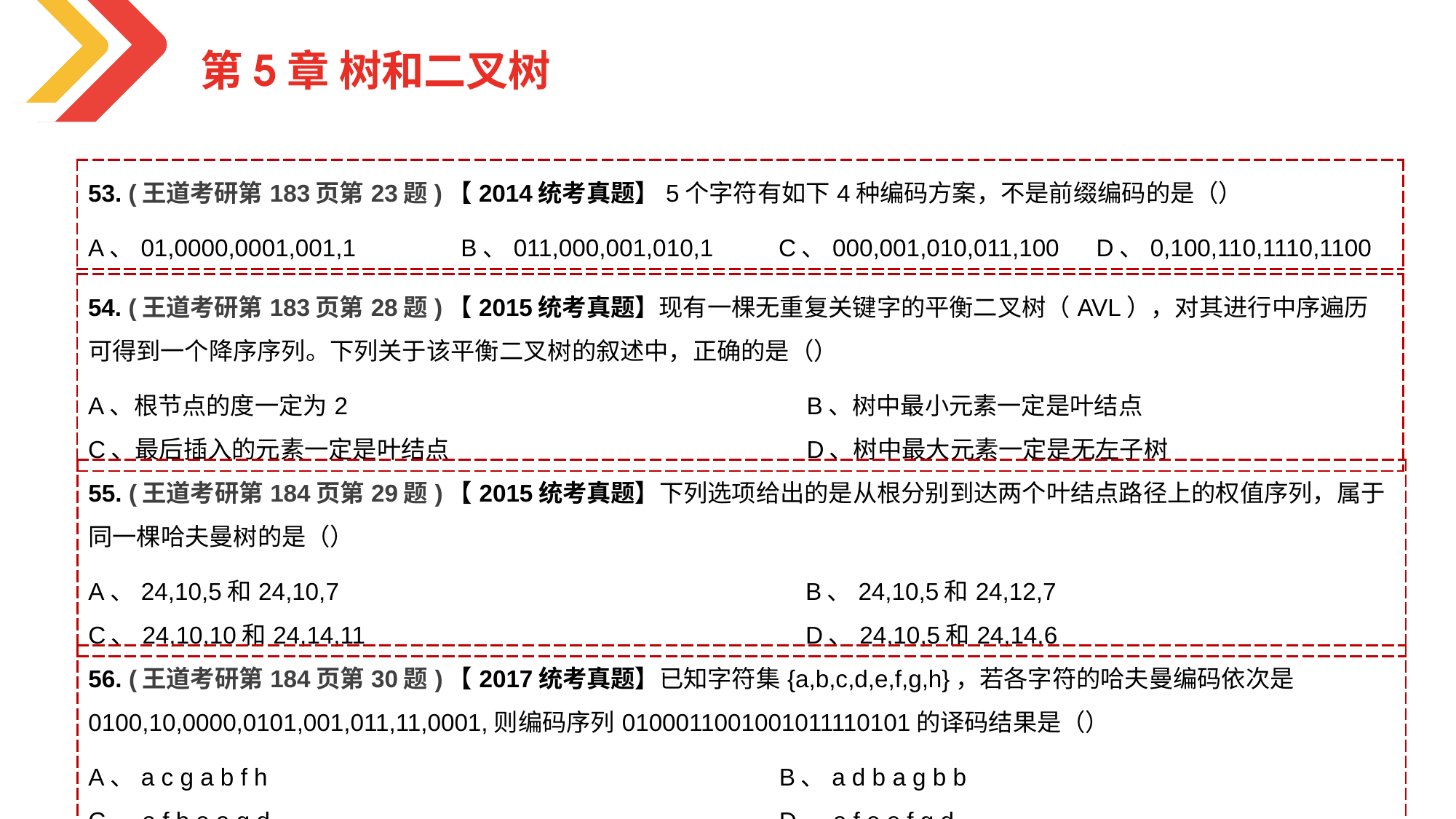

第5章 树和二叉树
| 53. (王道考研第183页第23题)【2014统考真题】5个字符有如下4种编码方案，不是前缀编码的是（） |  |  |  |
| --- | --- | --- | --- |
| A、01,0000,0001,001,1 | B、011,000,001,010,1 | C、000,001,010,011,100 | D、0,100,110,1110,1100 |
| 54. (王道考研第183页第28题)【2015统考真题】现有一棵无重复关键字的平衡二叉树（AVL），对其进行中序遍历可得到一个降序序列。下列关于该平衡二叉树的叙述中，正确的是（） |  |
| --- | --- |
| A、根节点的度一定为2 C、最后插入的元素一定是叶结点 | B、树中最小元素一定是叶结点 D、树中最大元素一定是无左子树 |
| 55. (王道考研第184页第29题)【2015统考真题】下列选项给出的是从根分别到达两个叶结点路径上的权值序列，属于同一棵哈夫曼树的是（） |  |
| --- | --- |
| A、24,10,5和24,10,7 C、24,10,10和24,14,11 | B、24,10,5和24,12,7 D、24,10,5和24,14,6 |
| 56. (王道考研第184页第30题)【2017统考真题】已知字符集{a,b,c,d,e,f,g,h}，若各字符的哈夫曼编码依次是0100,10,0000,0101,001,011,11,0001,则编码序列0100011001001011110101的译码结果是（） |  |
| --- | --- |
| A、a c g a b f h C、a f b e a g d | B、a d b a g b b D、a f e e f g d |